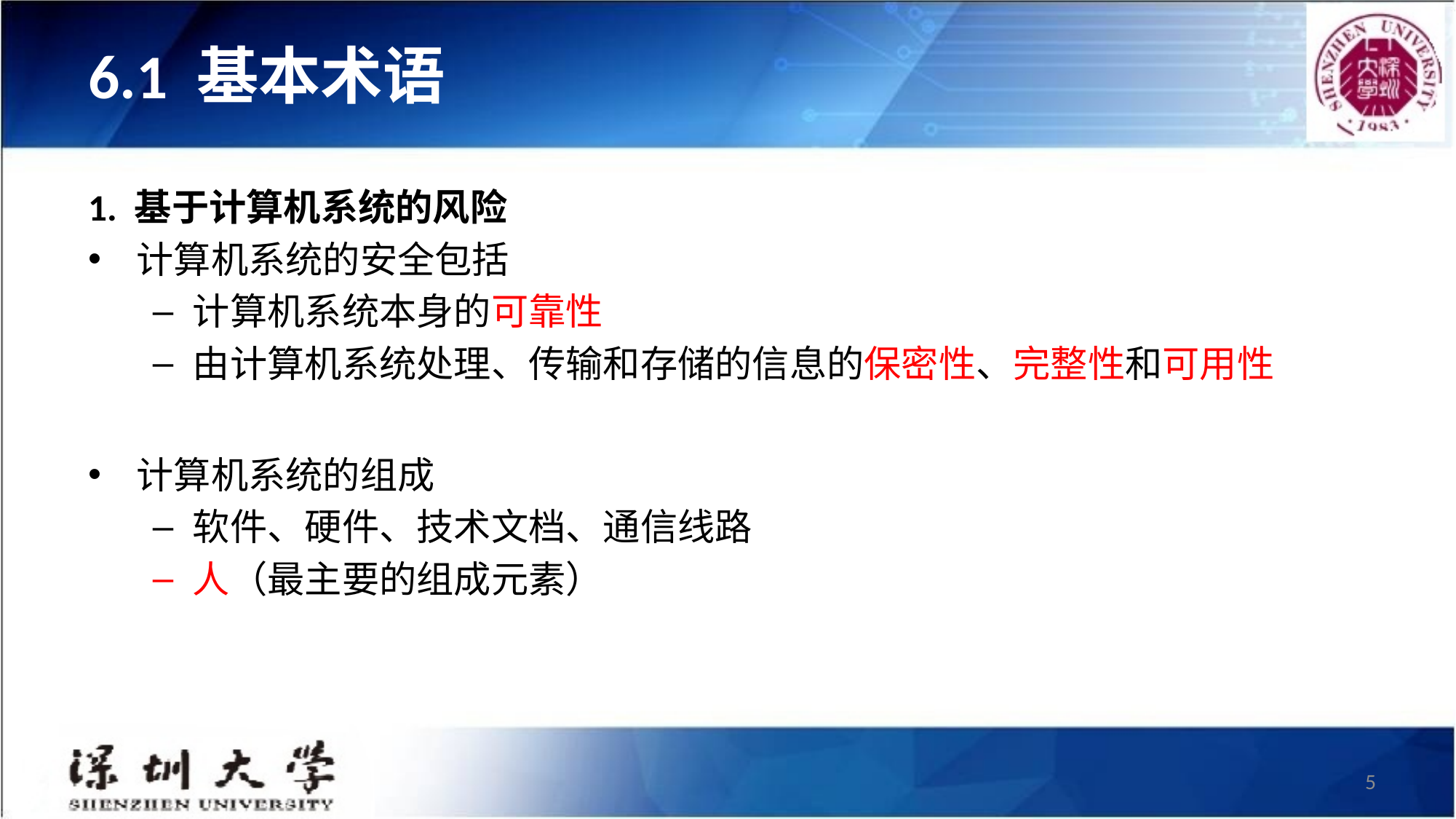

# 6.1 基本术语
1. 基于计算机系统的风险
计算机系统的安全包括
计算机系统本身的可靠性
由计算机系统处理、传输和存储的信息的保密性、完整性和可用性

计算机系统的组成
软件、硬件、技术文档、通信线路
人（最主要的组成元素）
5